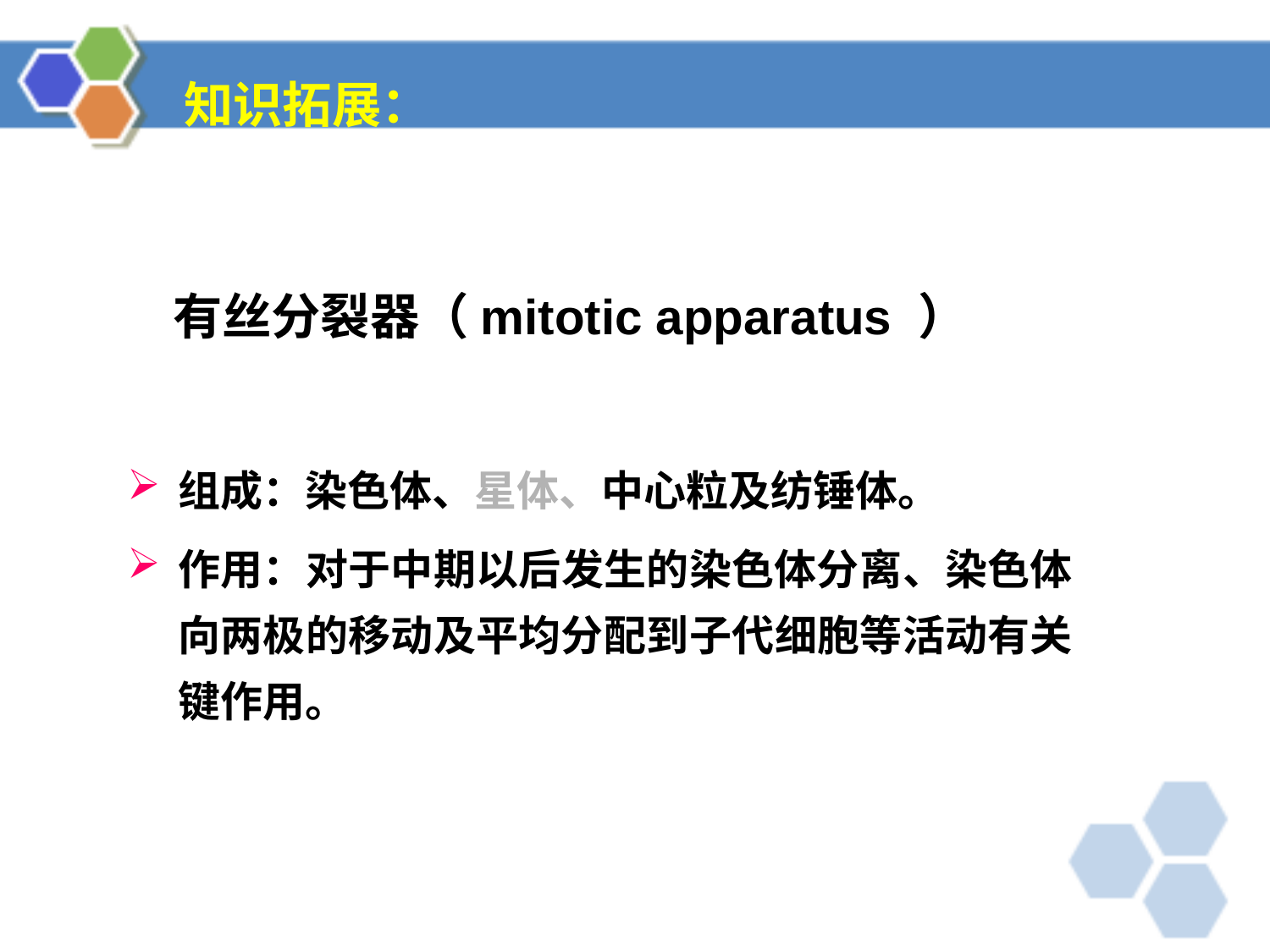

知识拓展：
   有丝分裂器（mitotic apparatus ）

组成：染色体、星体、中心粒及纺锤体。
作用：对于中期以后发生的染色体分离、染色体向两极的移动及平均分配到子代细胞等活动有关键作用。